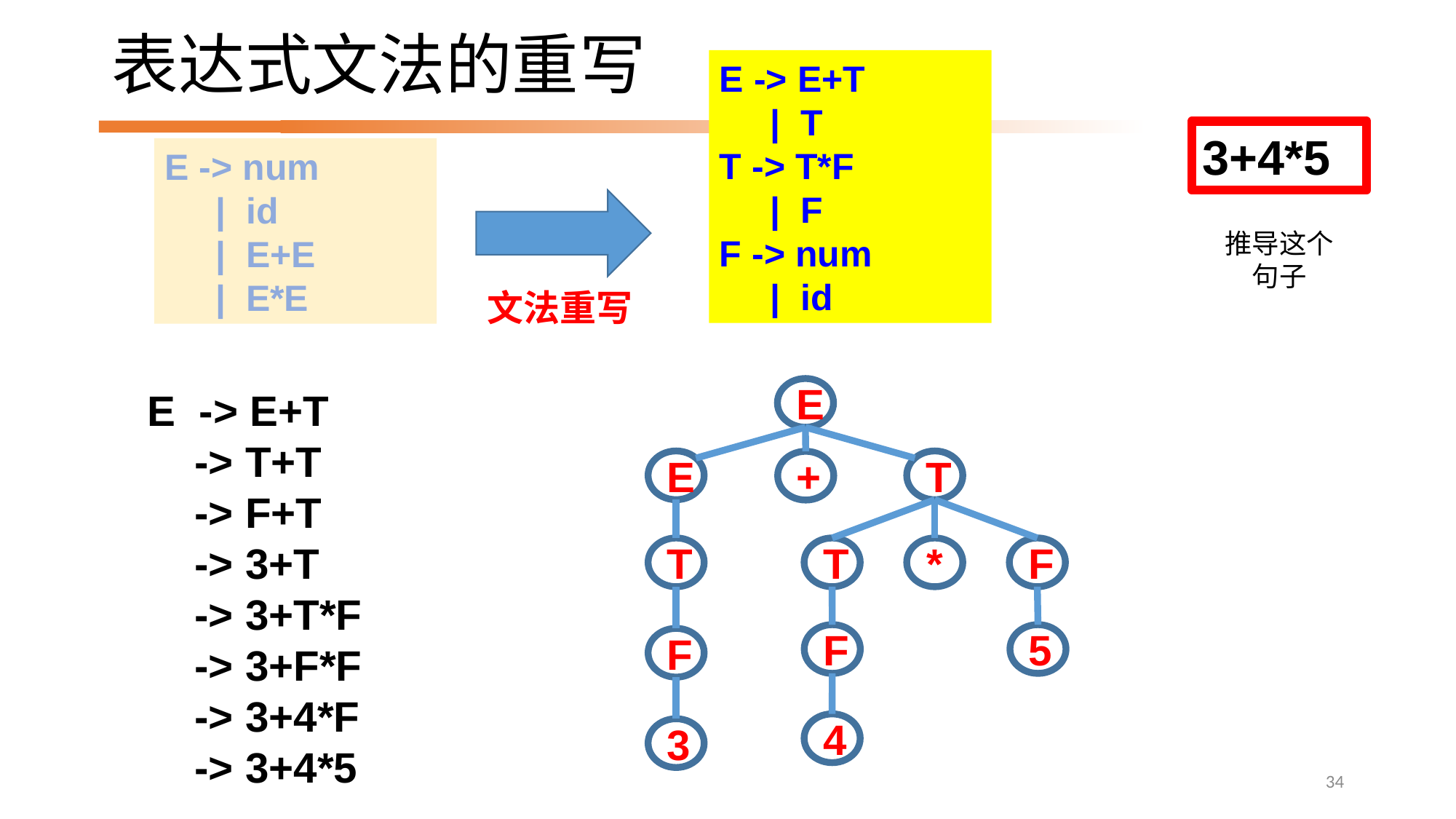

# 表达式文法的重写
E -> E+T
     |  T
T -> T*F
     |  F
F -> num
     |  id
3+4*5
E -> num
     |  id
     |  E+E
     |  E*E

推导这个句子
文法重写
E  -> E+T
    -> T+T
    -> F+T
    -> 3+T
    -> 3+T*F
    -> 3+F*F
    -> 3+4*F
    -> 3+4*5
E
E
T
+
T
T
*
F
F
5
F
4
3
34